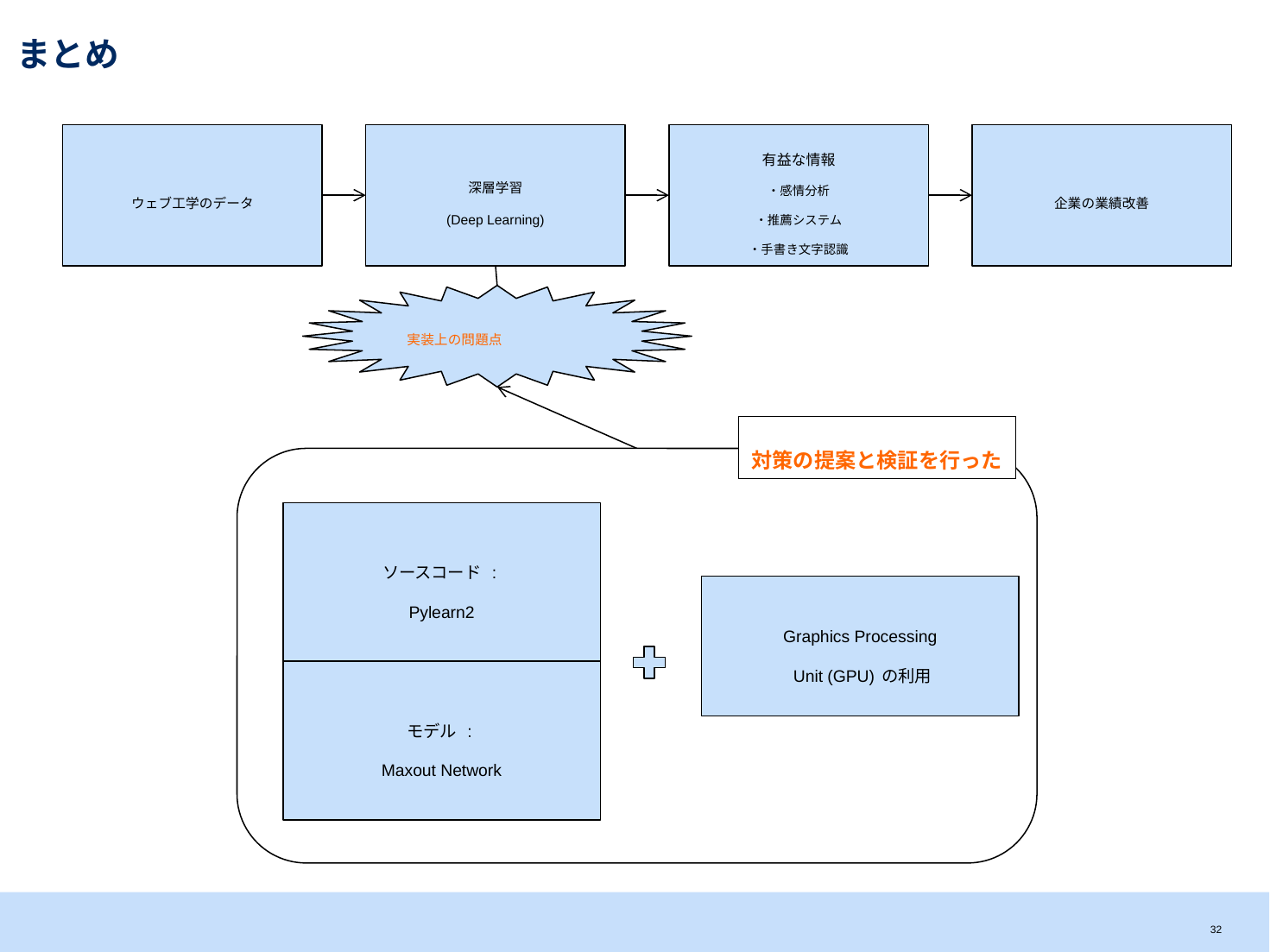

# まとめ
ウェブ工学のデータ
深層学習
(Deep Learning)
有益な情報
・感情分析
・推薦システム
・手書き文字認識
企業の業績改善
実装上の問題点
対策の提案と検証を行った

ソースコード :
Pylearn2
モデル :
Maxout Network
Graphics Processing
 Unit (GPU)の利用

32